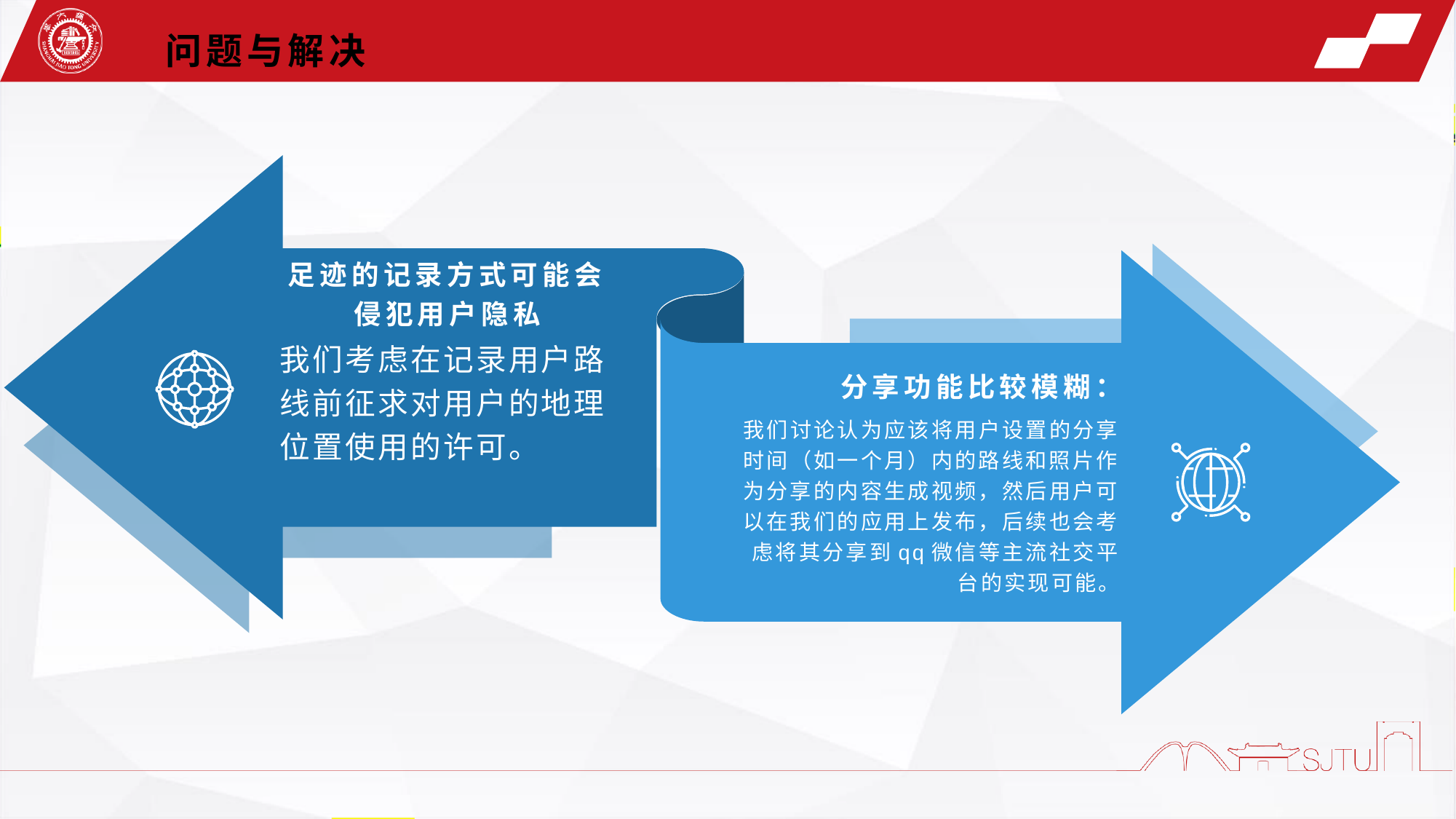

问题与解决

足迹的记录方式可能会侵犯用户隐私
我们考虑在记录用户路线前征求对用户的地理位置使用的许可。

分享功能比较模糊：
我们讨论认为应该将用户设置的分享时间（如一个月）内的路线和照片作为分享的内容生成视频，然后用户可以在我们的应用上发布，后续也会考虑将其分享到qq微信等主流社交平台的实现可能。